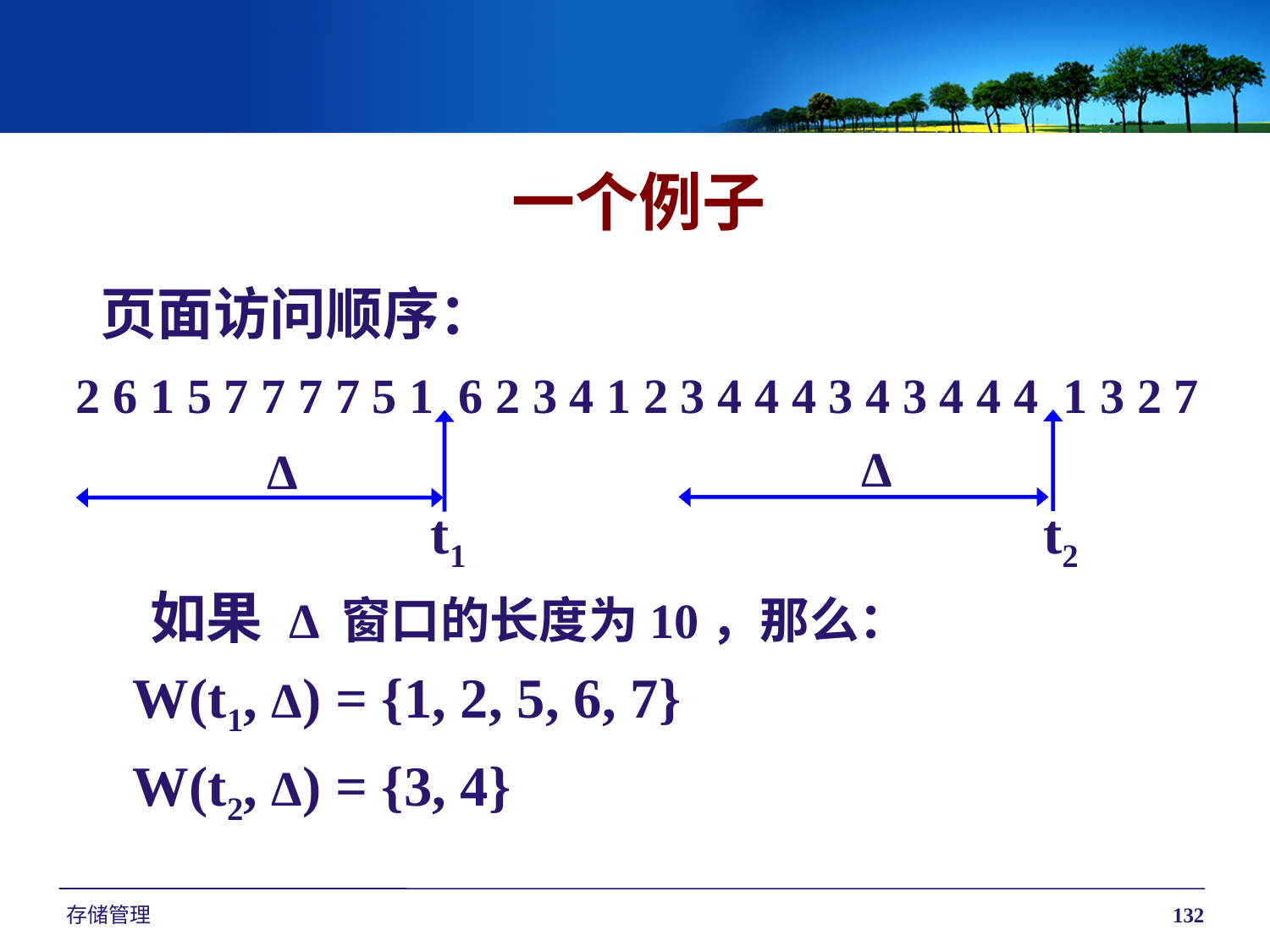

一个例子
页面访问顺序：
2 6 1 5 7 7 7 7 5 1  6 2 3 4 1 2 3 4 4 4 3 4 3 4 4 4  1 3 2 7

	 如果 Δ 窗口的长度为10，那么：
    W(t1, Δ) = {1, 2, 5, 6, 7}
    W(t2, Δ) = {3, 4}

Δ
t2

Δ
t1

存储管理
132